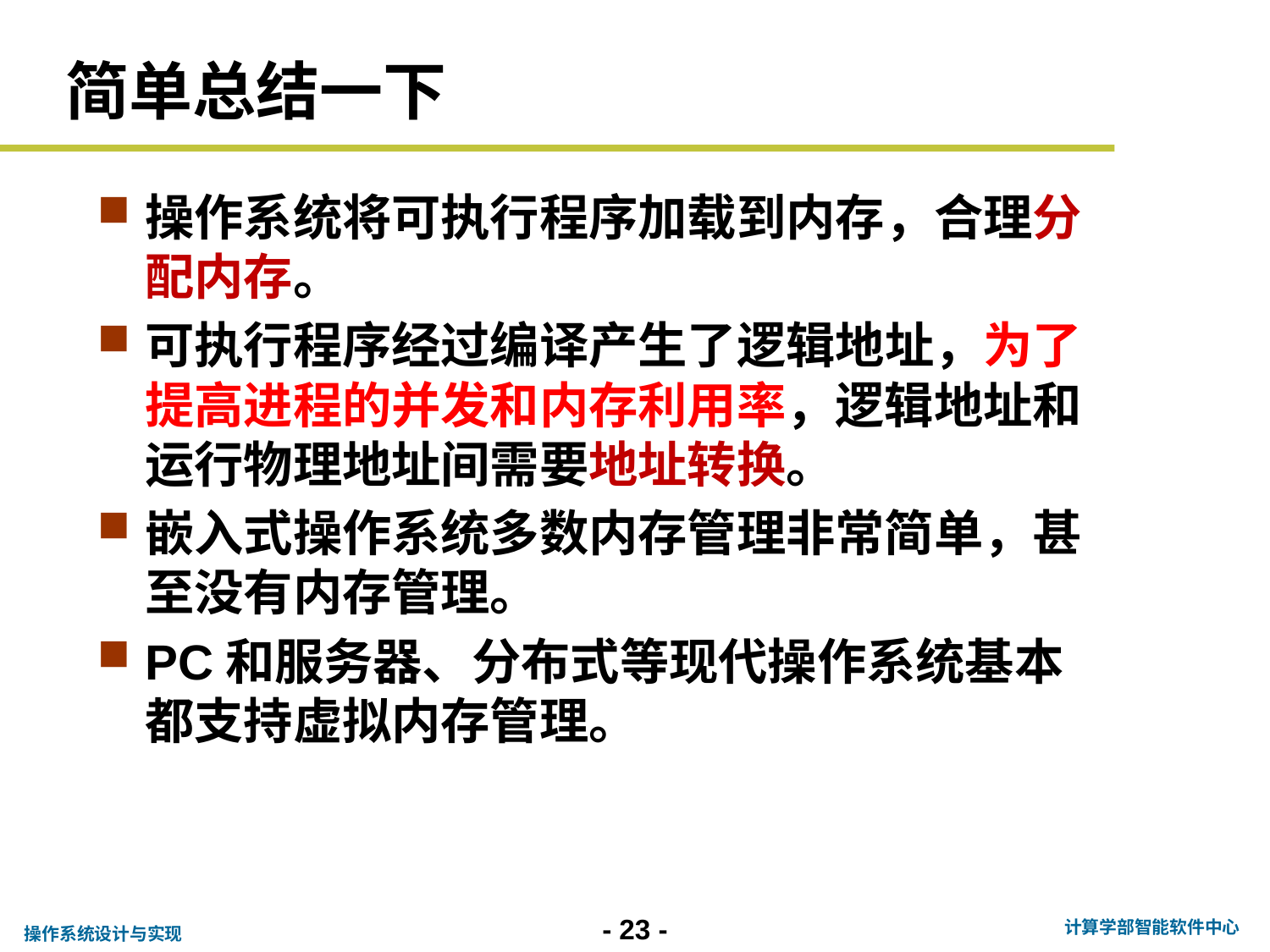

# 简单总结一下
操作系统将可执行程序加载到内存，合理分配内存。
可执行程序经过编译产生了逻辑地址，为了提高进程的并发和内存利用率，逻辑地址和运行物理地址间需要地址转换。
嵌入式操作系统多数内存管理非常简单，甚至没有内存管理。
PC和服务器、分布式等现代操作系统基本都支持虚拟内存管理。